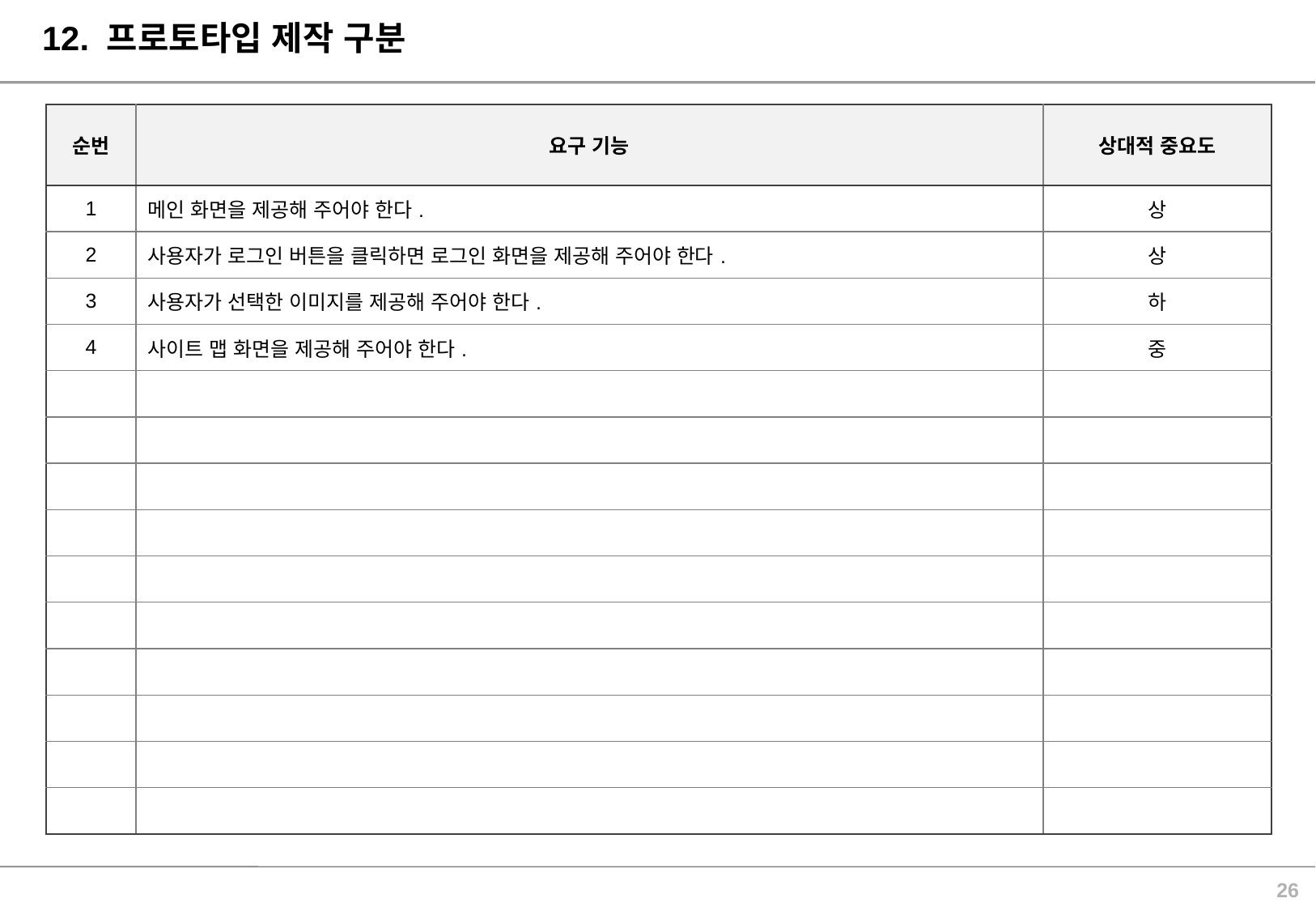

# 12. 프로토타입 제작 구분
| 순번 | 요구 기능 | 상대적 중요도 |
| --- | --- | --- |
| 1 | 메인 화면을 제공해 주어야 한다. | 상 |
| 2 | 사용자가 로그인 버튼을 클릭하면 로그인 화면을 제공해 주어야 한다. | 상 |
| 3 | 사용자가 선택한 이미지를 제공해 주어야 한다. | 하 |
| 4 | 사이트 맵 화면을 제공해 주어야 한다. | 중 |
|  |  |  |
|  |  |  |
|  |  |  |
|  |  |  |
|  |  |  |
|  |  |  |
|  |  |  |
|  |  |  |
|  |  |  |
|  |  |  |
26